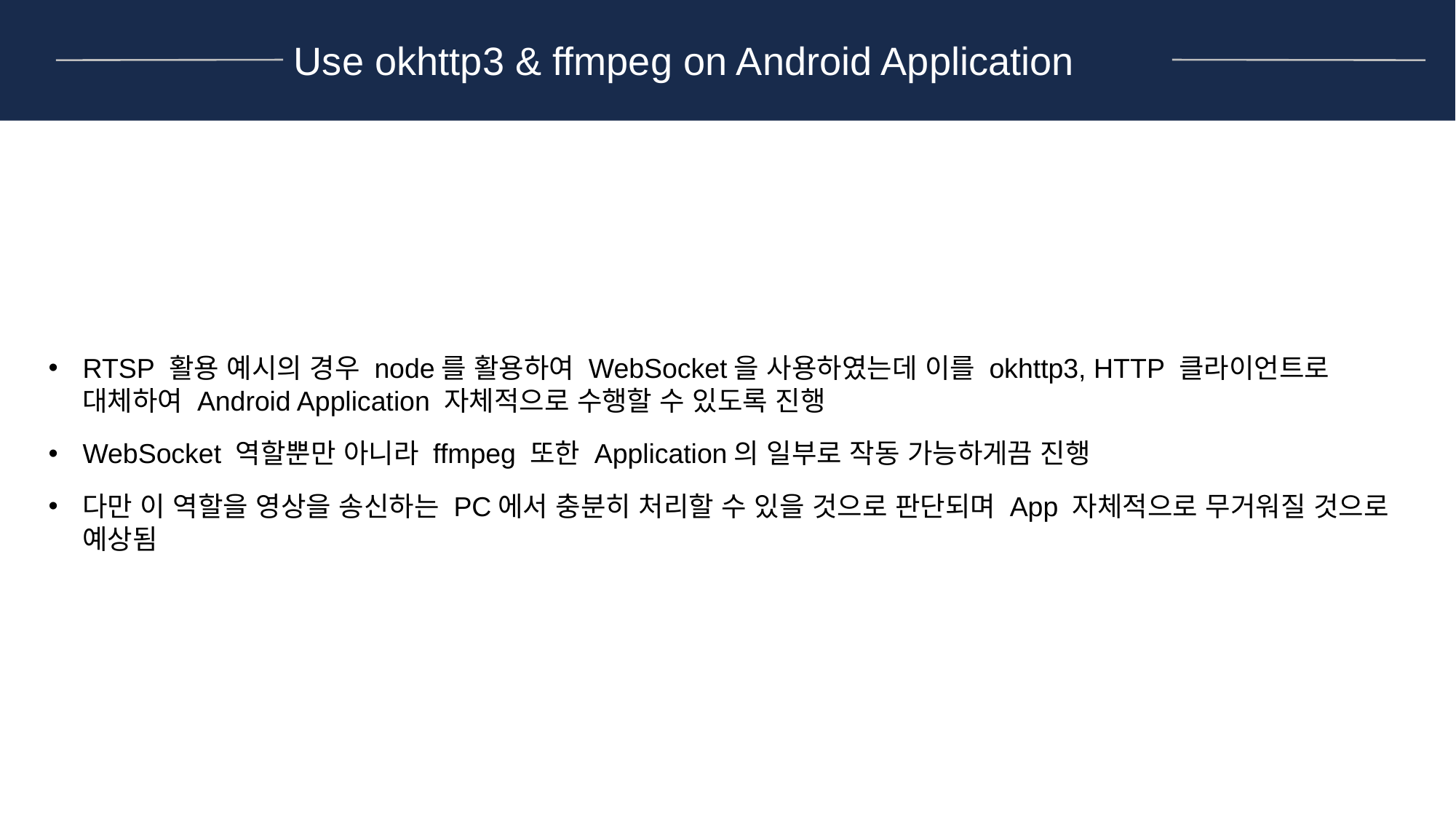

Use okhttp3 & ffmpeg on Android Application
RTSP 활용 예시의 경우 node를 활용하여 WebSocket을 사용하였는데 이를 okhttp3, HTTP 클라이언트로 대체하여 Android Application 자체적으로 수행할 수 있도록 진행

WebSocket 역할뿐만 아니라 ffmpeg 또한 Application의 일부로 작동 가능하게끔 진행

다만 이 역할을 영상을 송신하는 PC에서 충분히 처리할 수 있을 것으로 판단되며 App 자체적으로 무거워질 것으로 예상됨